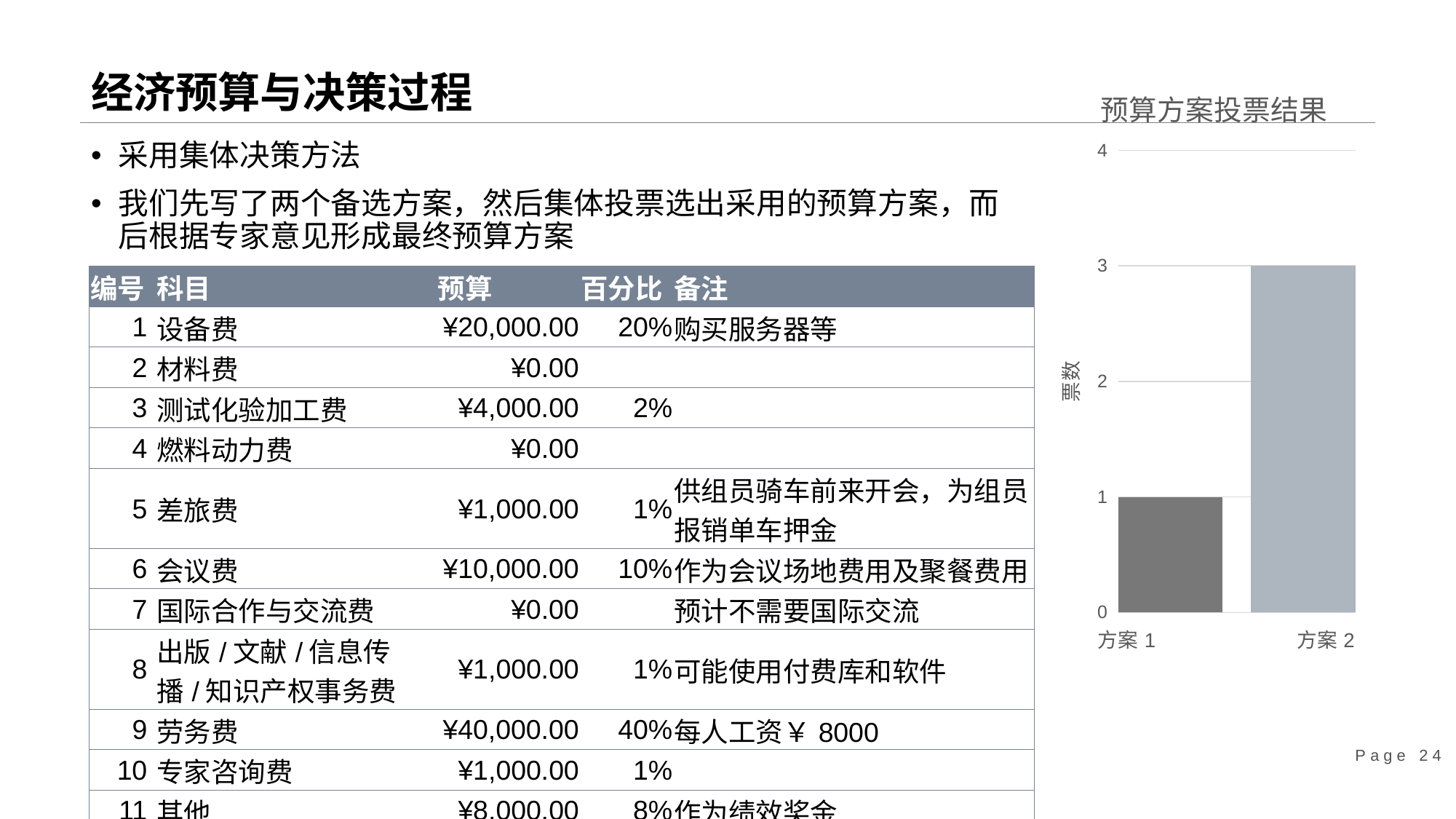

# 经济预算与决策过程

### Chart: 预算方案投票结果

| Category | 方案1 | 方案2 |
|---|---|---|
| 预算方案 | 1.0 | 3.0 |
采用集体决策方法
我们先写了两个备选方案，然后集体投票选出采用的预算方案，而后根据专家意见形成最终预算方案

| 编号 | 科目 | 预算 | 百分比 | 备注 |
| --- | --- | --- | --- | --- |
| 1 | 设备费 | ¥20,000.00 | 20% | 购买服务器等 |
| 2 | 材料费 | ¥0.00 |  |  |
| 3 | 测试化验加工费 | ¥4,000.00 | 2% |  |
| 4 | 燃料动力费 | ¥0.00 |  |  |
| 5 | 差旅费 | ¥1,000.00 | 1% | 供组员骑车前来开会，为组员报销单车押金 |
| 6 | 会议费 | ¥10,000.00 | 10% | 作为会议场地费用及聚餐费用 |
| 7 | 国际合作与交流费 | ¥0.00 |  | 预计不需要国际交流 |
| 8 | 出版/文献/信息传播/知识产权事务费 | ¥1,000.00 | 1% | 可能使用付费库和软件 |
| 9 | 劳务费 | ¥40,000.00 | 40% | 每人工资￥8000 |
| 10 | 专家咨询费 | ¥1,000.00 | 1% |  |
| 11 | 其他 | ¥8,000.00 | 8% | 作为绩效奖金 |
| 12 | 总计 | ¥85,000.00 |  | 剩余预算用于意外支出 |
Page 24